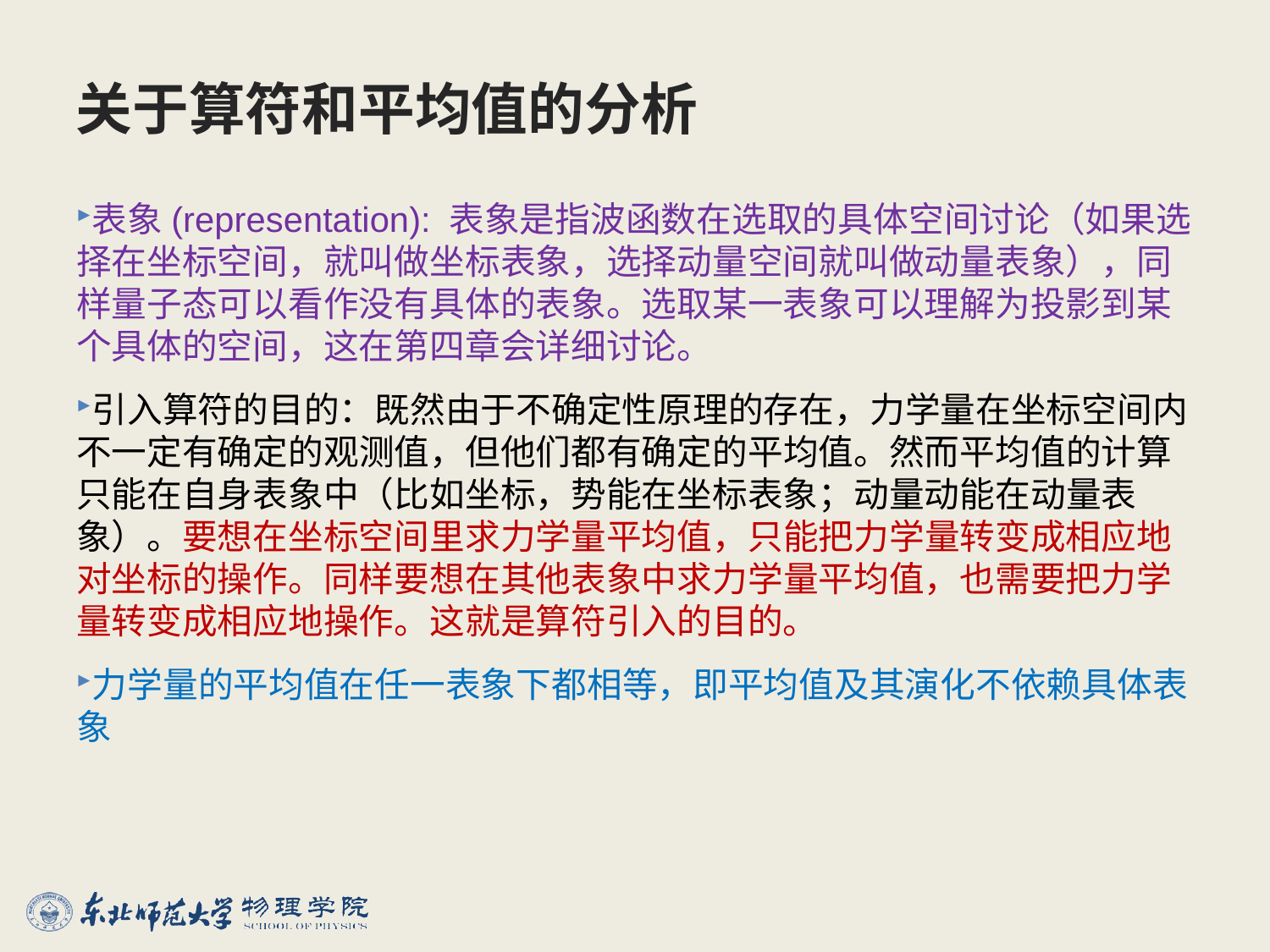

# 关于算符和平均值的分析
表象(representation): 表象是指波函数在选取的具体空间讨论（如果选择在坐标空间，就叫做坐标表象，选择动量空间就叫做动量表象），同样量子态可以看作没有具体的表象。选取某一表象可以理解为投影到某个具体的空间，这在第四章会详细讨论。
引入算符的目的：既然由于不确定性原理的存在，力学量在坐标空间内不一定有确定的观测值，但他们都有确定的平均值。然而平均值的计算只能在自身表象中（比如坐标，势能在坐标表象；动量动能在动量表象）。要想在坐标空间里求力学量平均值，只能把力学量转变成相应地对坐标的操作。同样要想在其他表象中求力学量平均值，也需要把力学量转变成相应地操作。这就是算符引入的目的。
力学量的平均值在任一表象下都相等，即平均值及其演化不依赖具体表象